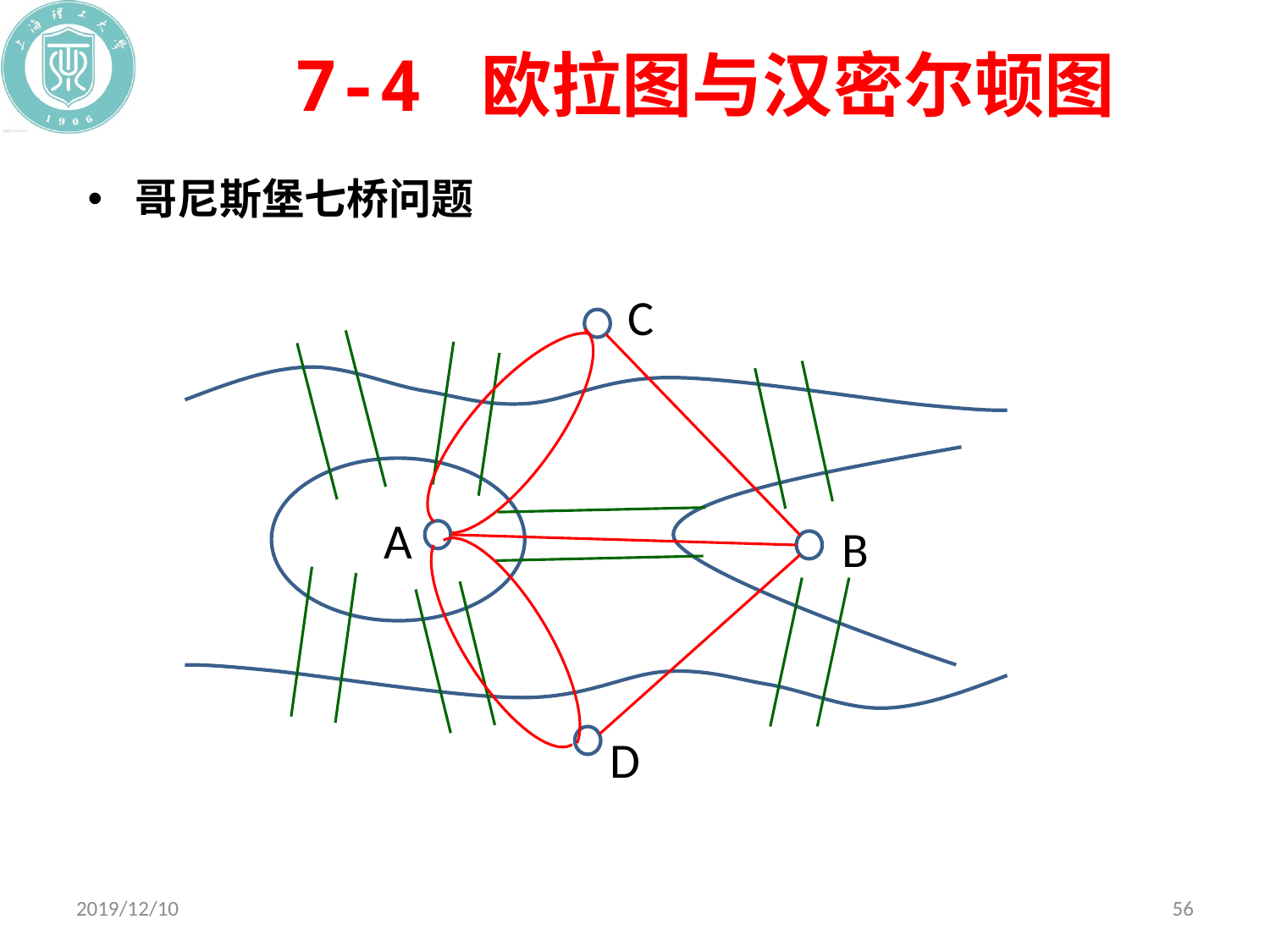

# 7-4 欧拉图与汉密尔顿图
哥尼斯堡七桥问题
C

A
B

D

2019/12/10
56